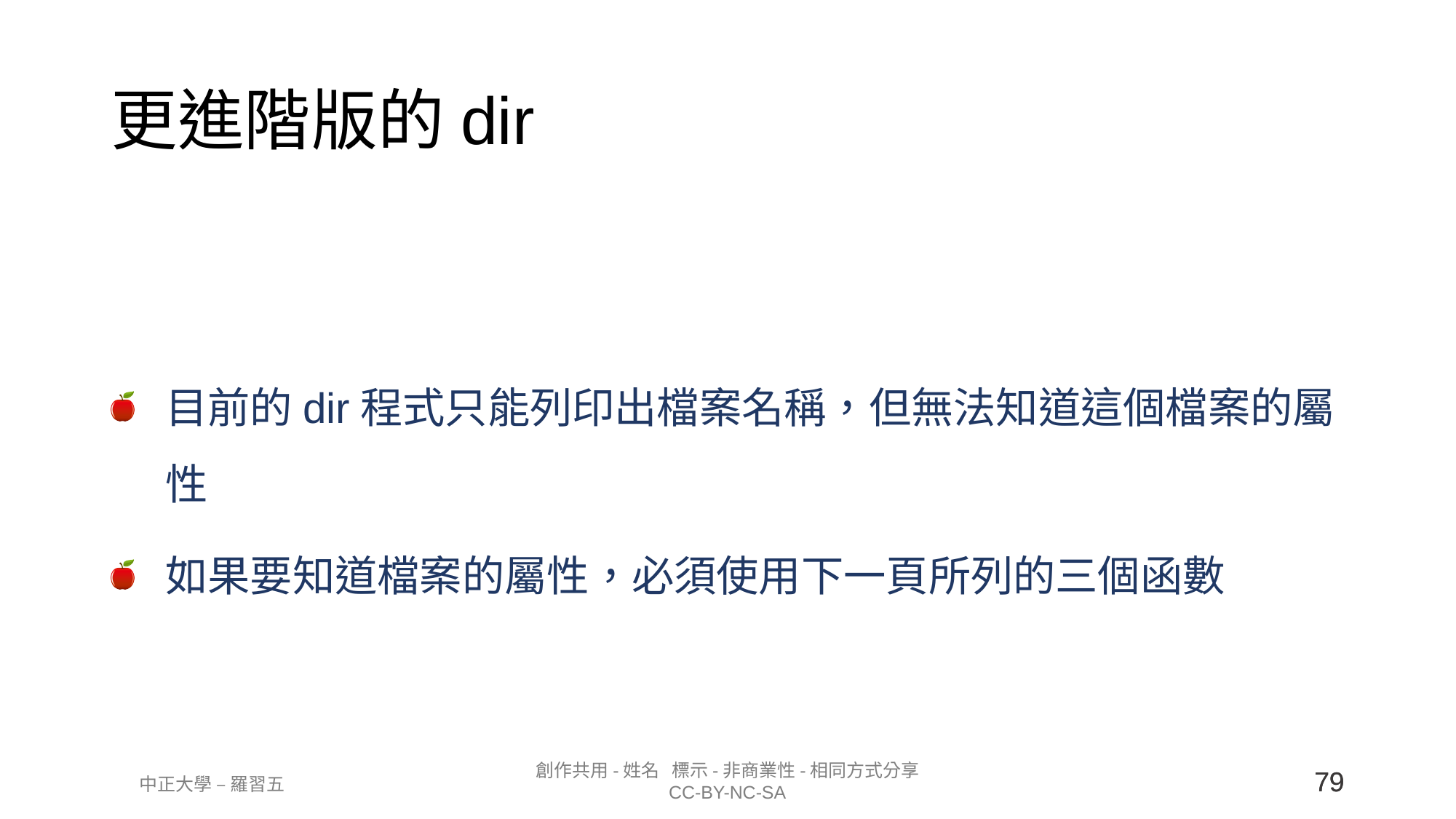

# 更進階版的dir
目前的dir程式只能列印出檔案名稱，但無法知道這個檔案的屬性
如果要知道檔案的屬性，必須使用下一頁所列的三個函數